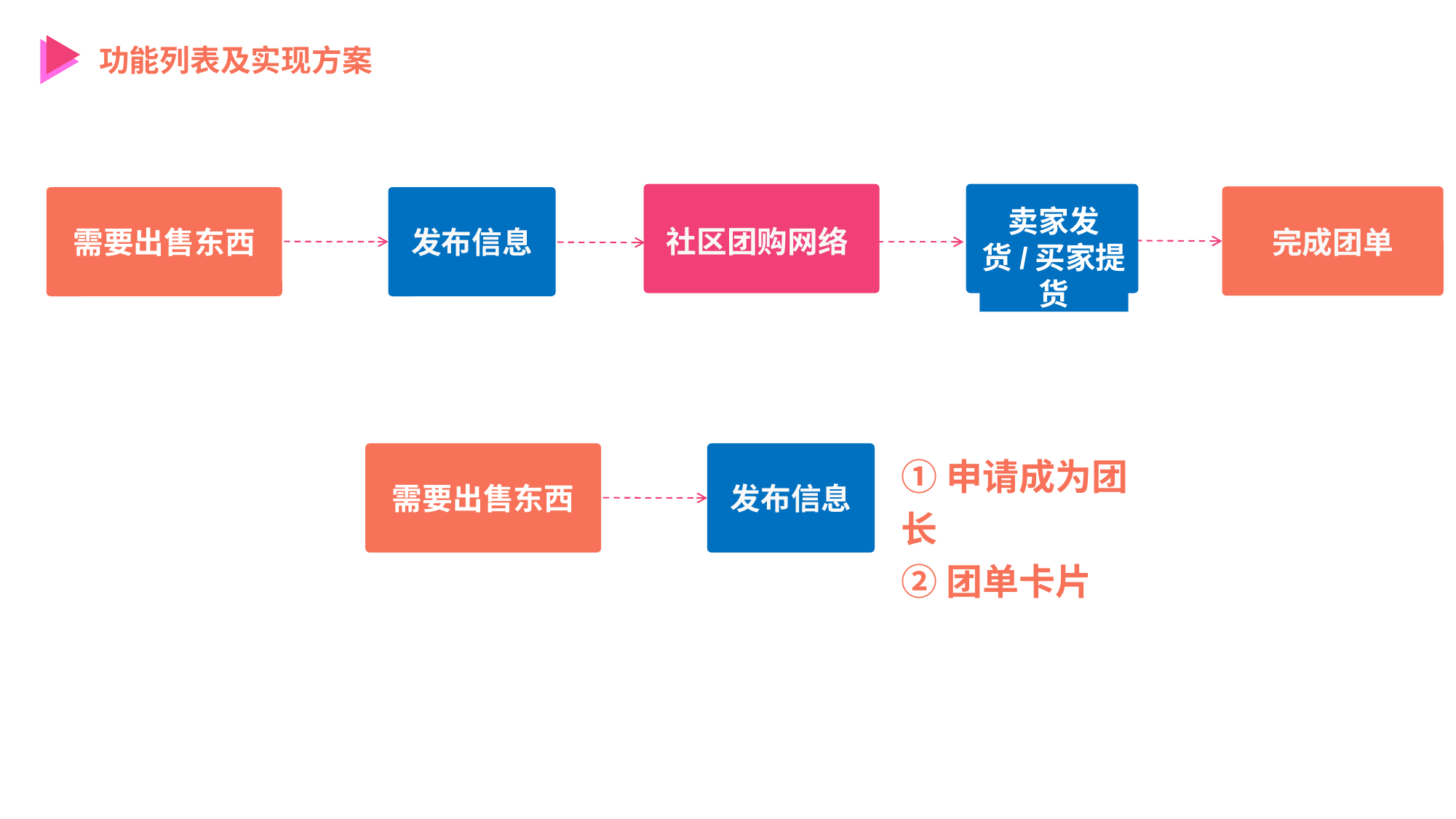

功能列表及实现方案

社区团购网络

卖家发货/买家提货

需要出售东西

发布信息
完成团单
①申请成为团长
②团单卡片
需要出售东西

发布信息